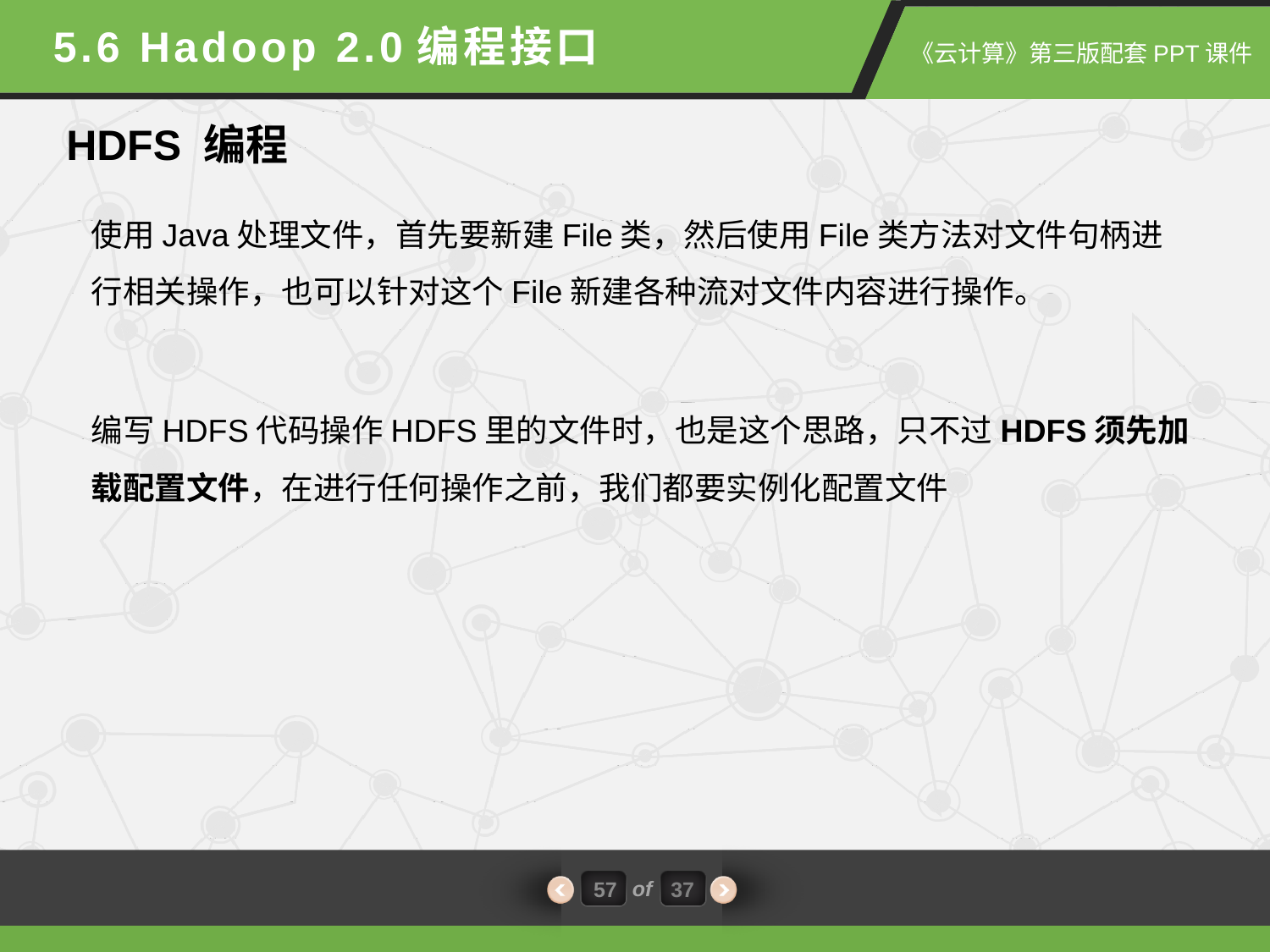

5.6 Hadoop 2.0编程接口
HDFS 编程
使用Java处理文件，首先要新建File类，然后使用File类方法对文件句柄进行相关操作，也可以针对这个File新建各种流对文件内容进行操作。
编写HDFS代码操作HDFS里的文件时，也是这个思路，只不过HDFS须先加载配置文件，在进行任何操作之前，我们都要实例化配置文件
57